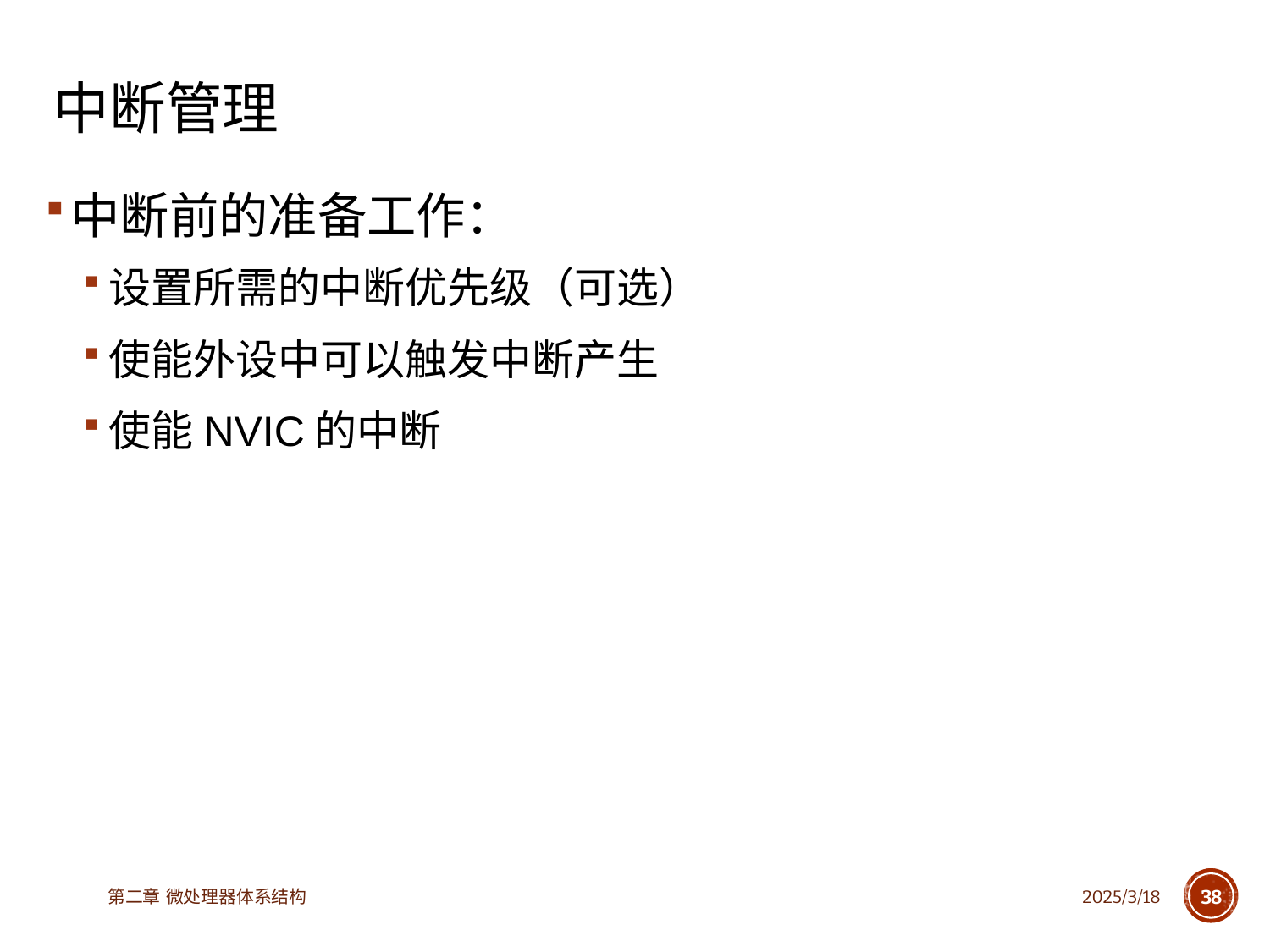

# 中断管理
中断前的准备工作：
设置所需的中断优先级（可选）
使能外设中可以触发中断产生
使能NVIC的中断
第二章 微处理器体系结构
2025/3/18
38